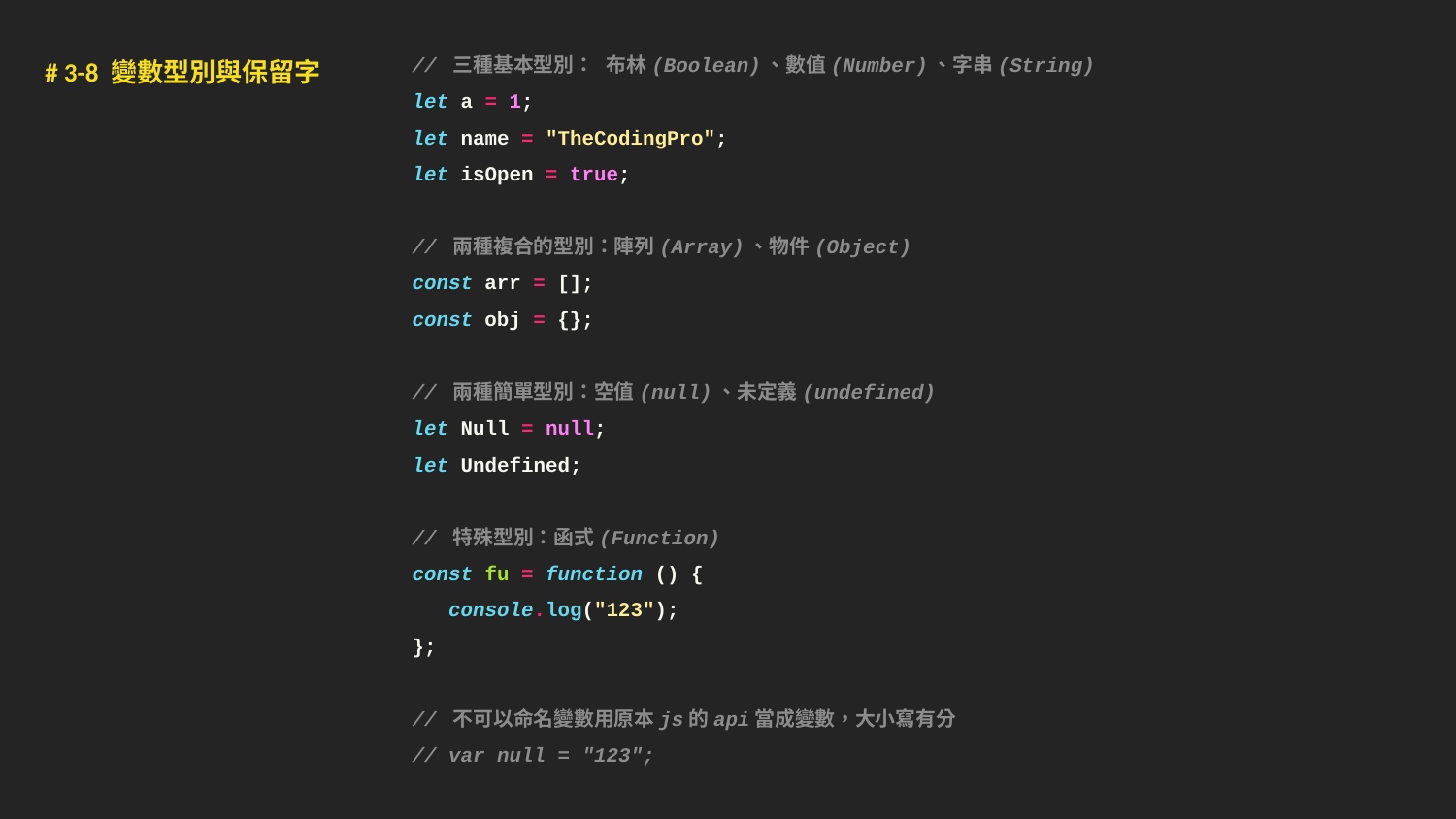

# 3-8 變數型別與保留字
// 三種基本型別： 布林(Boolean)、數值(Number)、字串(String)
let a = 1;
let name = "TheCodingPro";
let isOpen = true;

// 兩種複合的型別：陣列(Array)、物件(Object)
const arr = [];
const obj = {};

// 兩種簡單型別：空值(null)、未定義(undefined)
let Null = null;
let Undefined;

// 特殊型別：函式(Function)
const fu = function () {
   console.log("123");
};

// 不可以命名變數用原本js的api當成變數，大小寫有分
// var null = "123";